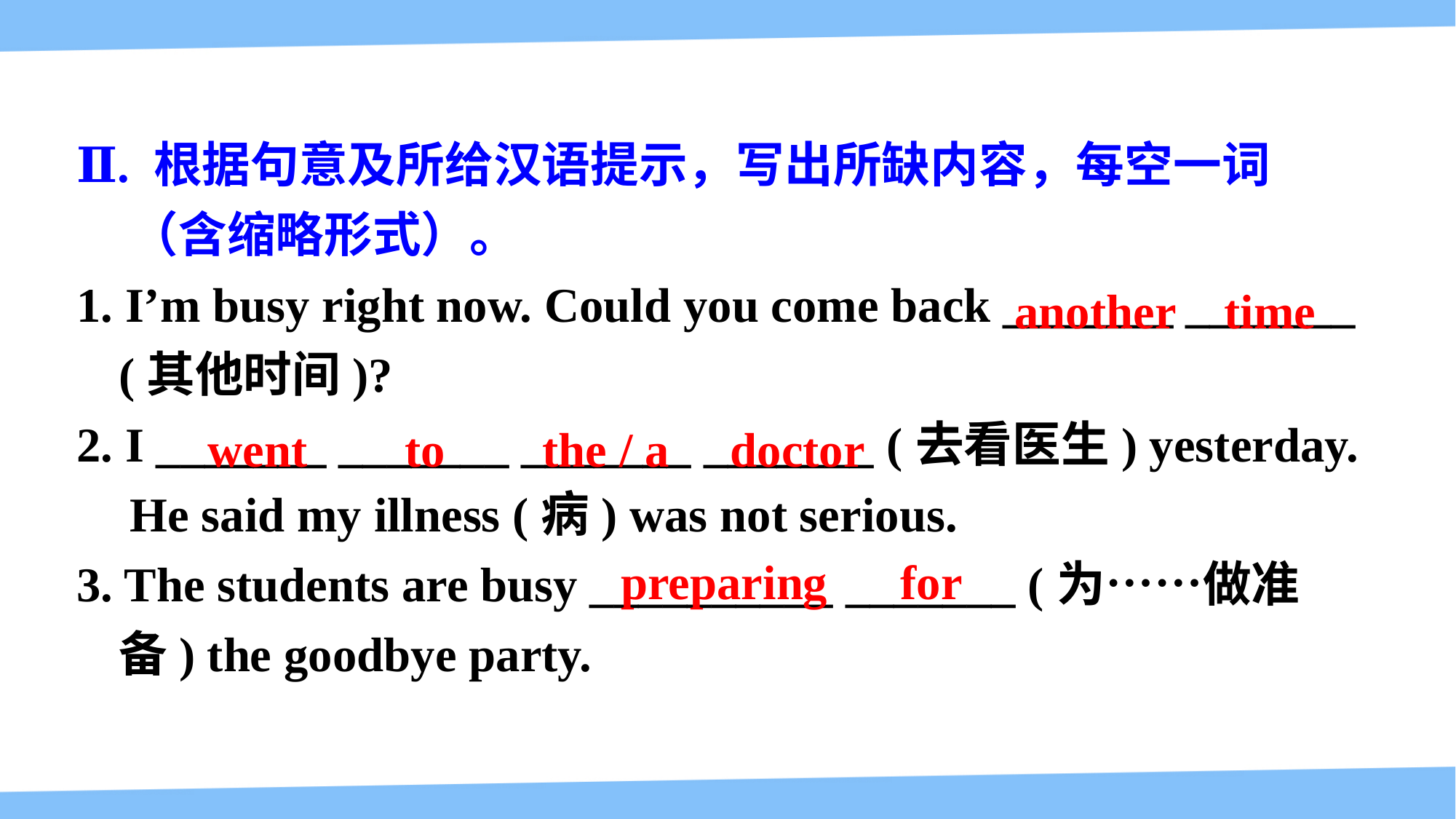

Ⅱ. 根据句意及所给汉语提示，写出所缺内容，每空一词（含缩略形式）。
1. I’m busy right now. Could you come back _______ _______ (其他时间)?
2. I _______ _______ _______ _______ (去看医生) yesterday. He said my illness (病) was not serious.
3. The students are busy __________ _______ (为……做准备) the goodbye party.
another    time
went        to        the / a     doctor
preparing      for